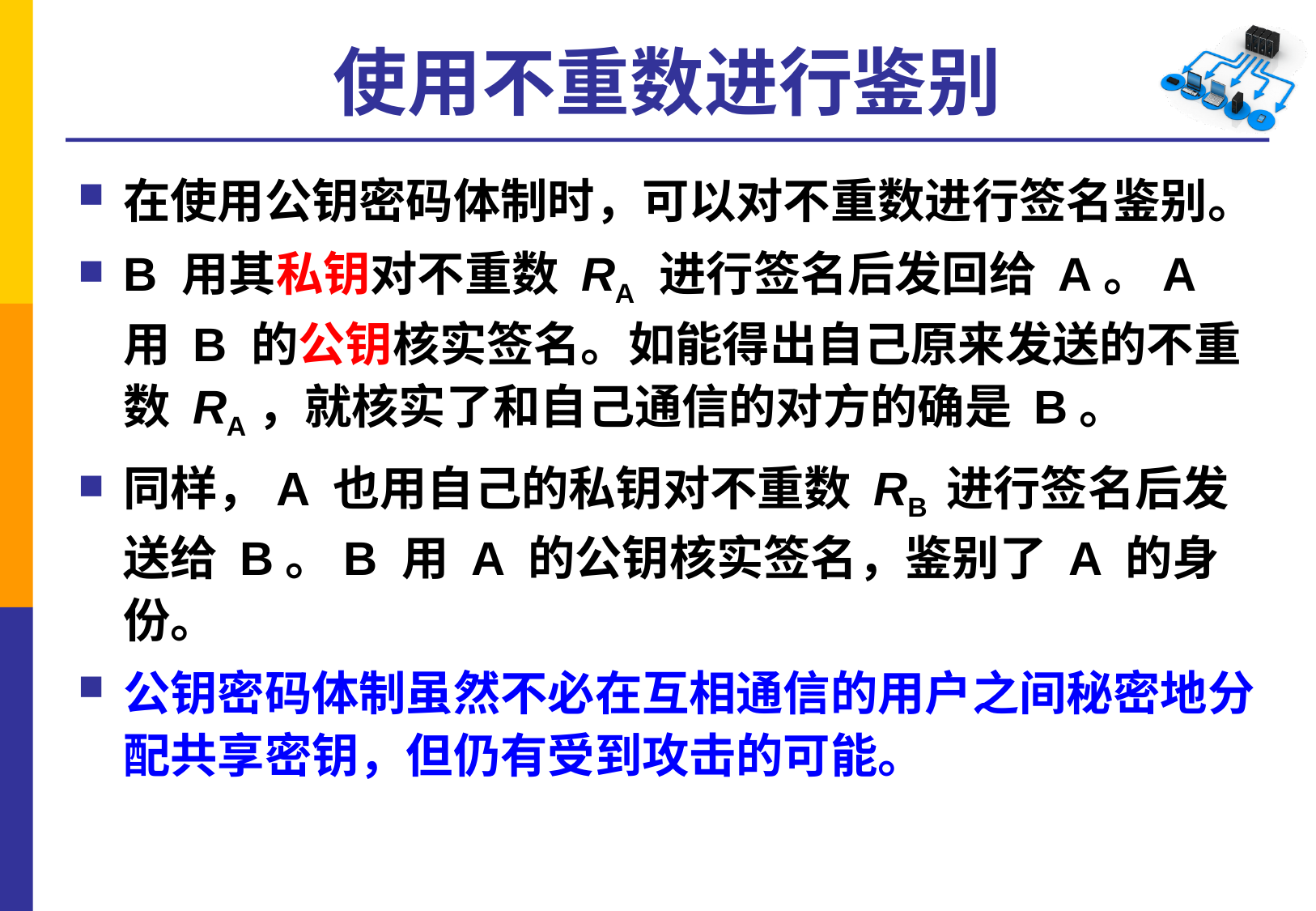

# 使用不重数进行鉴别
在使用公钥密码体制时，可以对不重数进行签名鉴别。
B 用其私钥对不重数 RA 进行签名后发回给 A。A 用 B 的公钥核实签名。如能得出自己原来发送的不重数 RA，就核实了和自己通信的对方的确是 B。
同样，A 也用自己的私钥对不重数 RB 进行签名后发送给 B。B 用 A 的公钥核实签名，鉴别了 A 的身份。
公钥密码体制虽然不必在互相通信的用户之间秘密地分配共享密钥，但仍有受到攻击的可能。